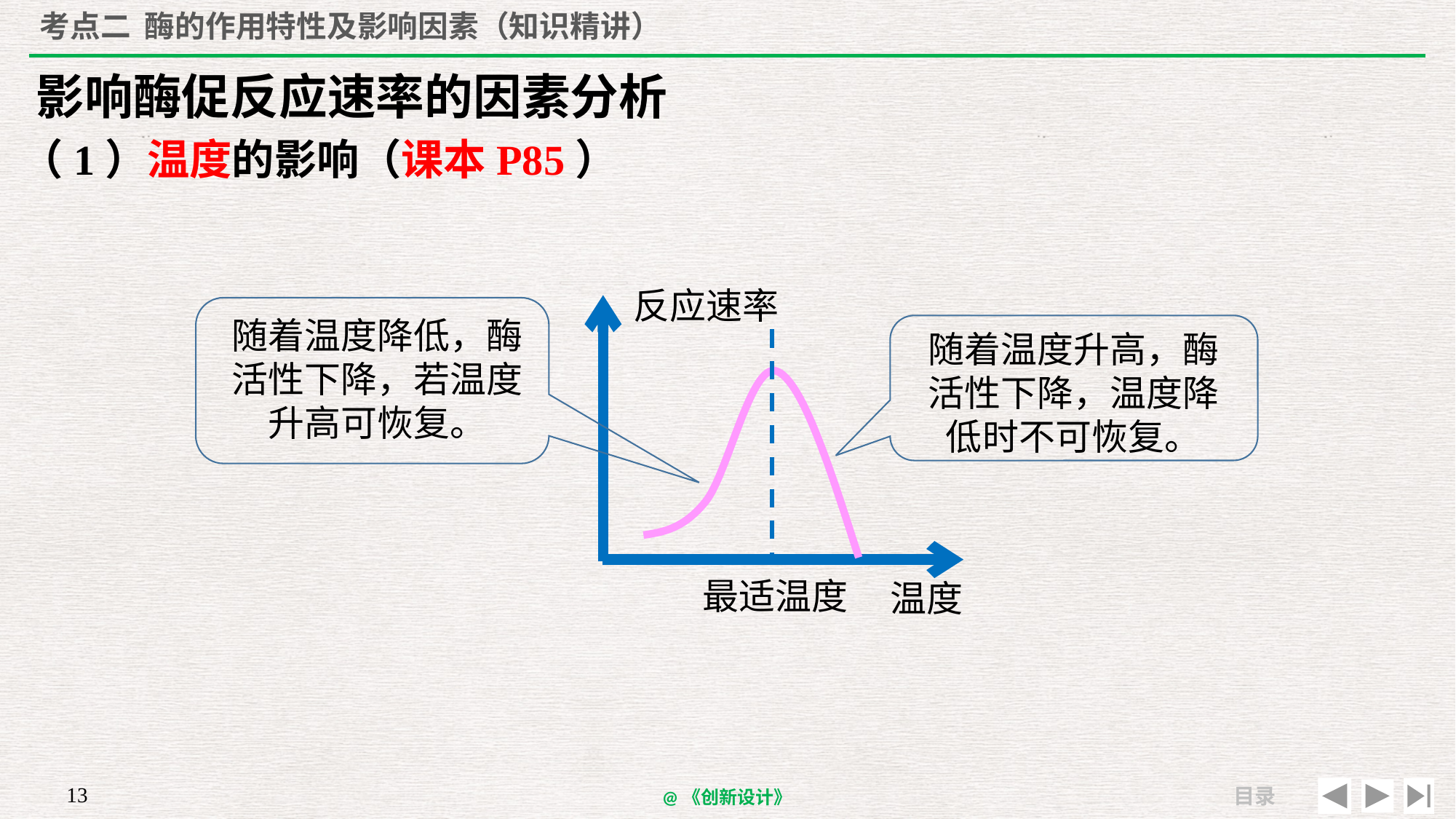

# 考点二  酶的作用特性及影响因素（知识精讲）
影响酶促反应速率的因素分析
（1）温度的影响（课本P85）
反应速率
随着温度降低，酶活性下降，若温度升高可恢复。

随着温度升高，酶活性下降，温度降低时不可恢复。

最适温度
温度